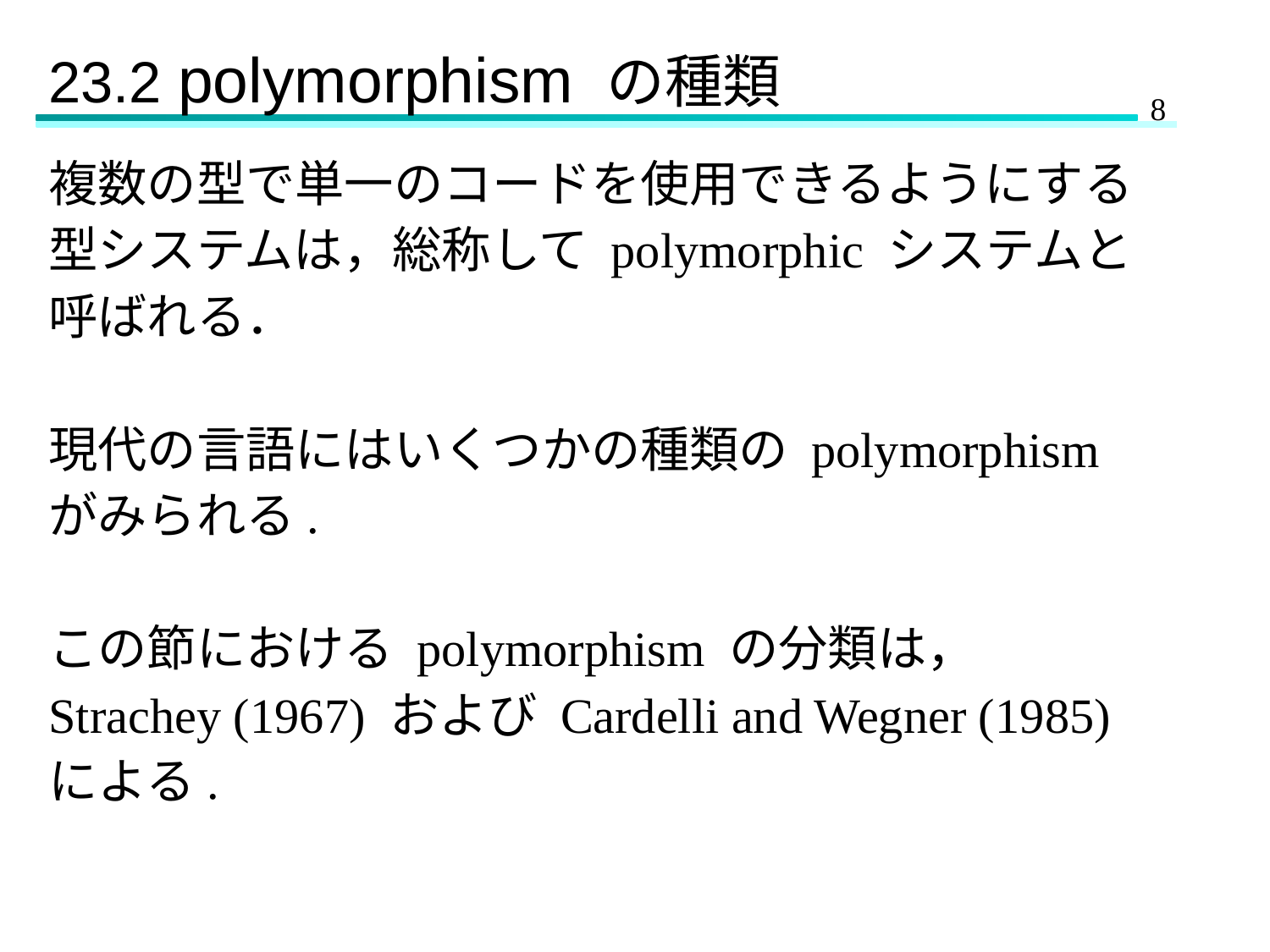

# 23.2 polymorphism の種類
複数の型で単一のコードを使用できるようにする
型システムは，総称して polymorphic システムと
呼ばれる．

現代の言語にはいくつかの種類の polymorphism
がみられる.

この節における polymorphism の分類は，
Strachey (1967) および Cardelli and Wegner (1985)
による.